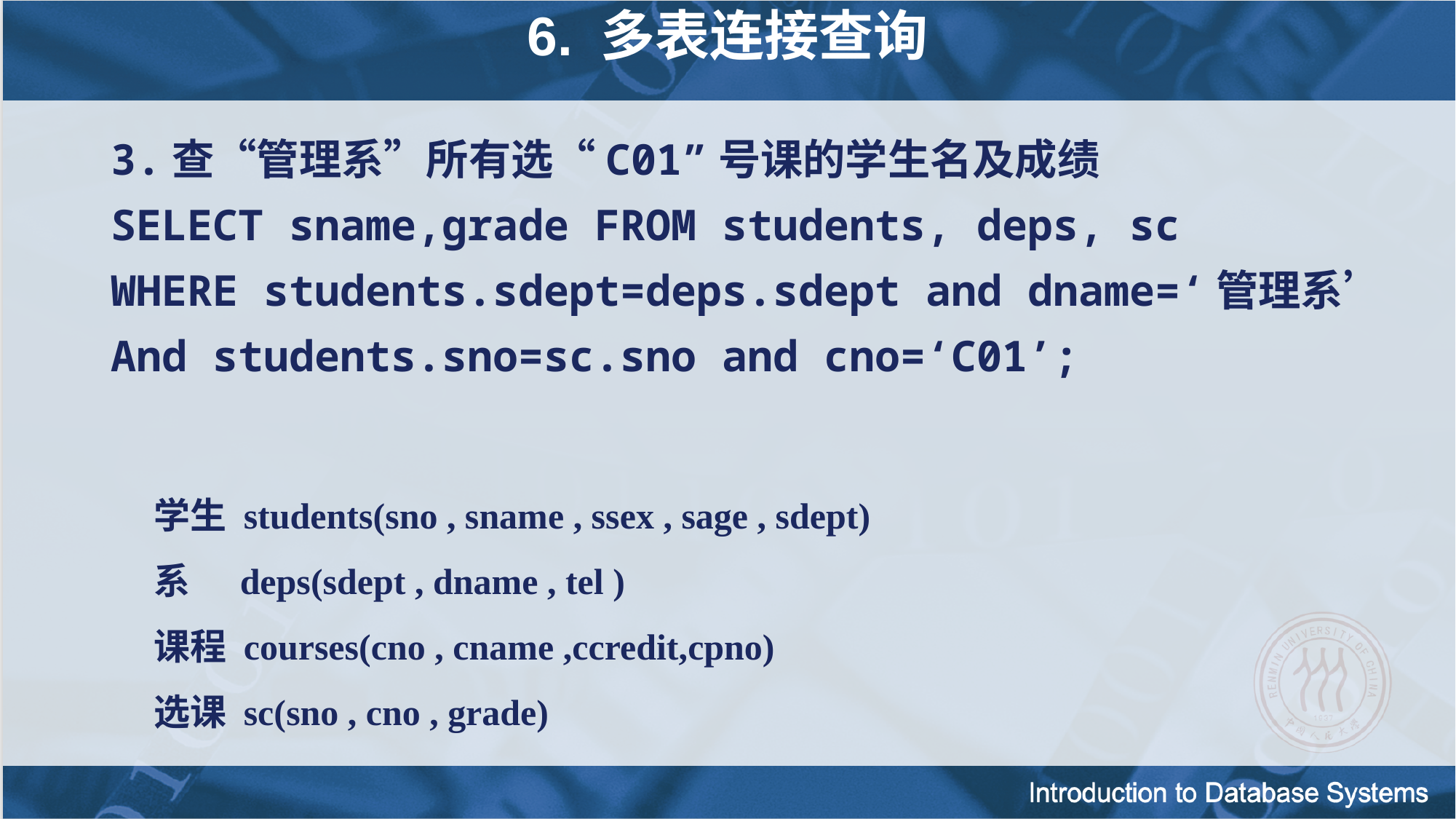

6. 多表连接查询
3.查“管理系”所有选“C01”号课的学生名及成绩
SELECT sname,grade FROM students, deps, sc
WHERE students.sdept=deps.sdept and dname=‘管理系’
And students.sno=sc.sno and cno=‘C01’;

学生 students(sno , sname , ssex , sage , sdept)
系     deps(sdept , dname , tel )
课程 courses(cno , cname ,ccredit,cpno)
选课 sc(sno , cno , grade)